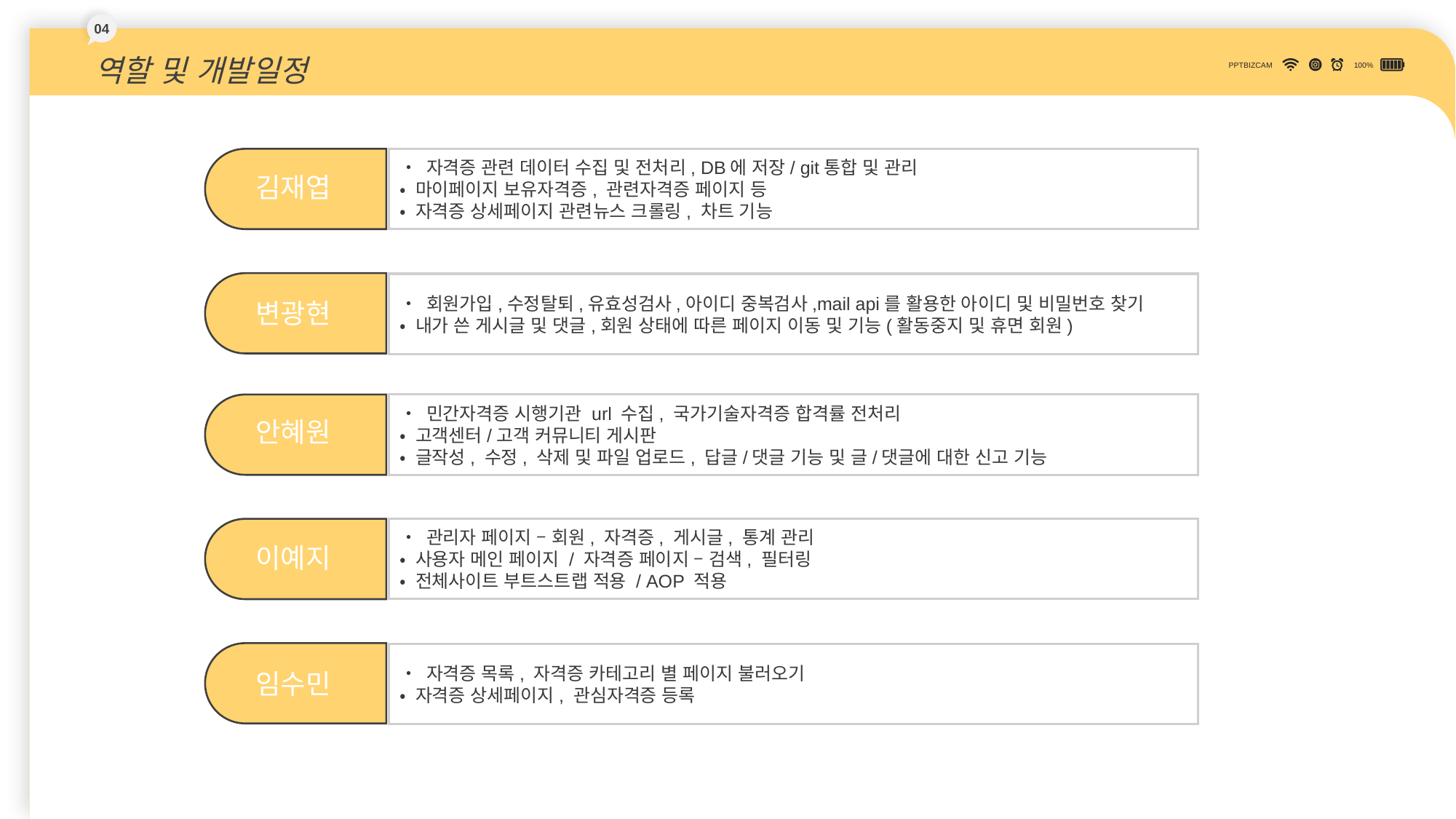

04
역할 및 개발일정

PPTBIZCAM
100%

• 자격증 관련 데이터 수집 및 전처리, DB에 저장/ git통합 및 관리
• 마이페이지 보유자격증, 관련자격증 페이지 등
• 자격증 상세페이지 관련뉴스 크롤링, 차트 기능
김재엽

• 회원가입,수정탈퇴,유효성검사,아이디 중복검사,mail api를 활용한 아이디 및 비밀번호 찾기
• 내가 쓴 게시글 및 댓글,회원 상태에 따른 페이지 이동 및 기능(활동중지 및 휴면 회원)
변광현

• 민간자격증 시행기관 url 수집, 국가기술자격증 합격률 전처리
• 고객센터/고객 커뮤니티 게시판
• 글작성, 수정, 삭제 및 파일 업로드, 답글/댓글 기능 및 글/댓글에 대한 신고 기능
안혜원

DOWN
• 관리자 페이지 – 회원, 자격증, 게시글, 통계 관리
• 사용자 메인 페이지 / 자격증 페이지 – 검색, 필터링
• 전체사이트 부트스트랩 적용 / AOP 적용
이예지

• 자격증 목록, 자격증 카테고리 별 페이지 불러오기
• 자격증 상세페이지, 관심자격증 등록
임수민